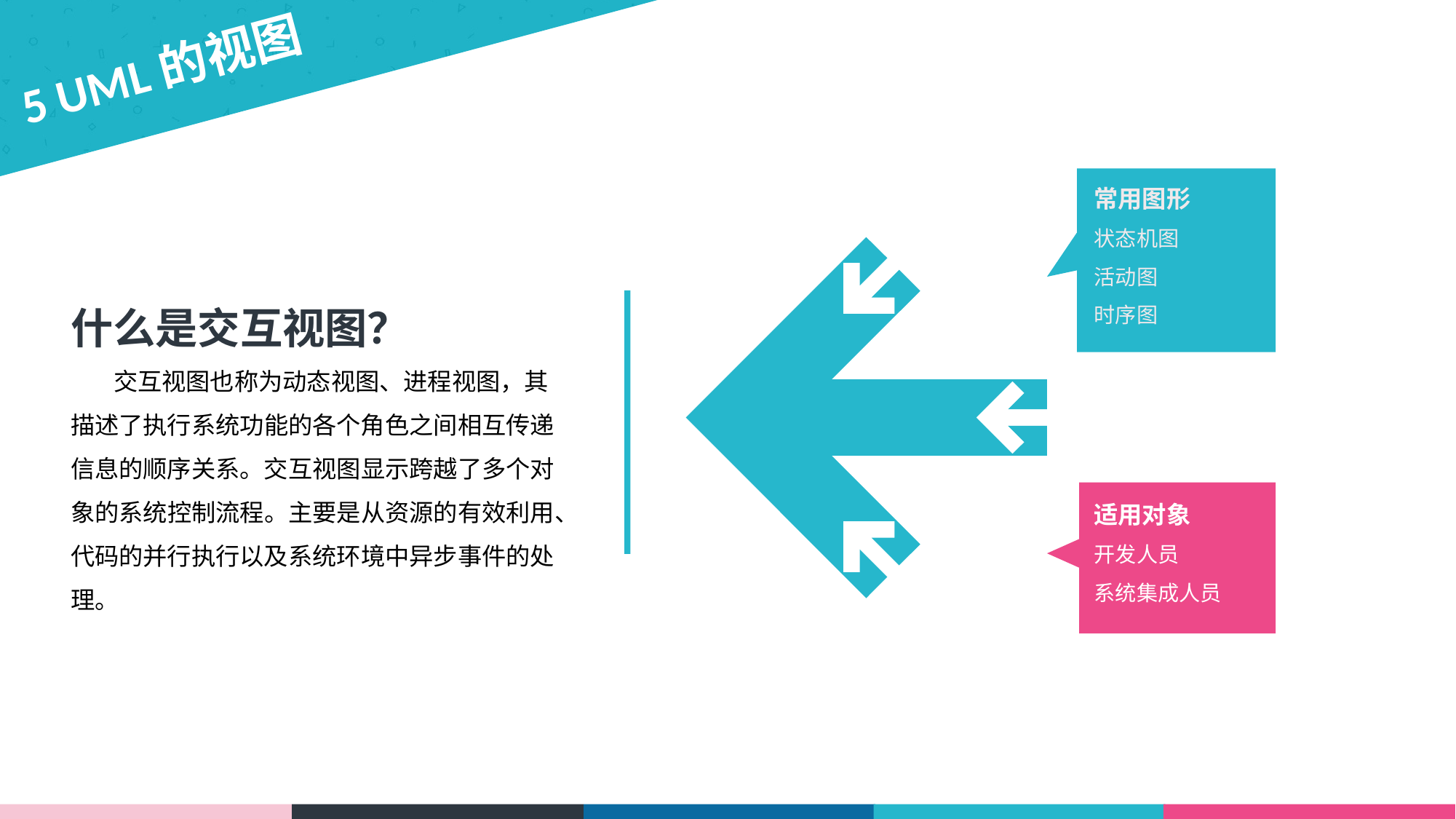

5 UML的视图
常用图形
状态机图
活动图
时序图

什么是交互视图？
        交互视图也称为动态视图、进程视图，其描述了执行系统功能的各个角色之间相互传递信息的顺序关系。交互视图显示跨越了多个对象的系统控制流程。主要是从资源的有效利用、代码的并行执行以及系统环境中异步事件的处理。

适用对象
开发人员
系统集成人员